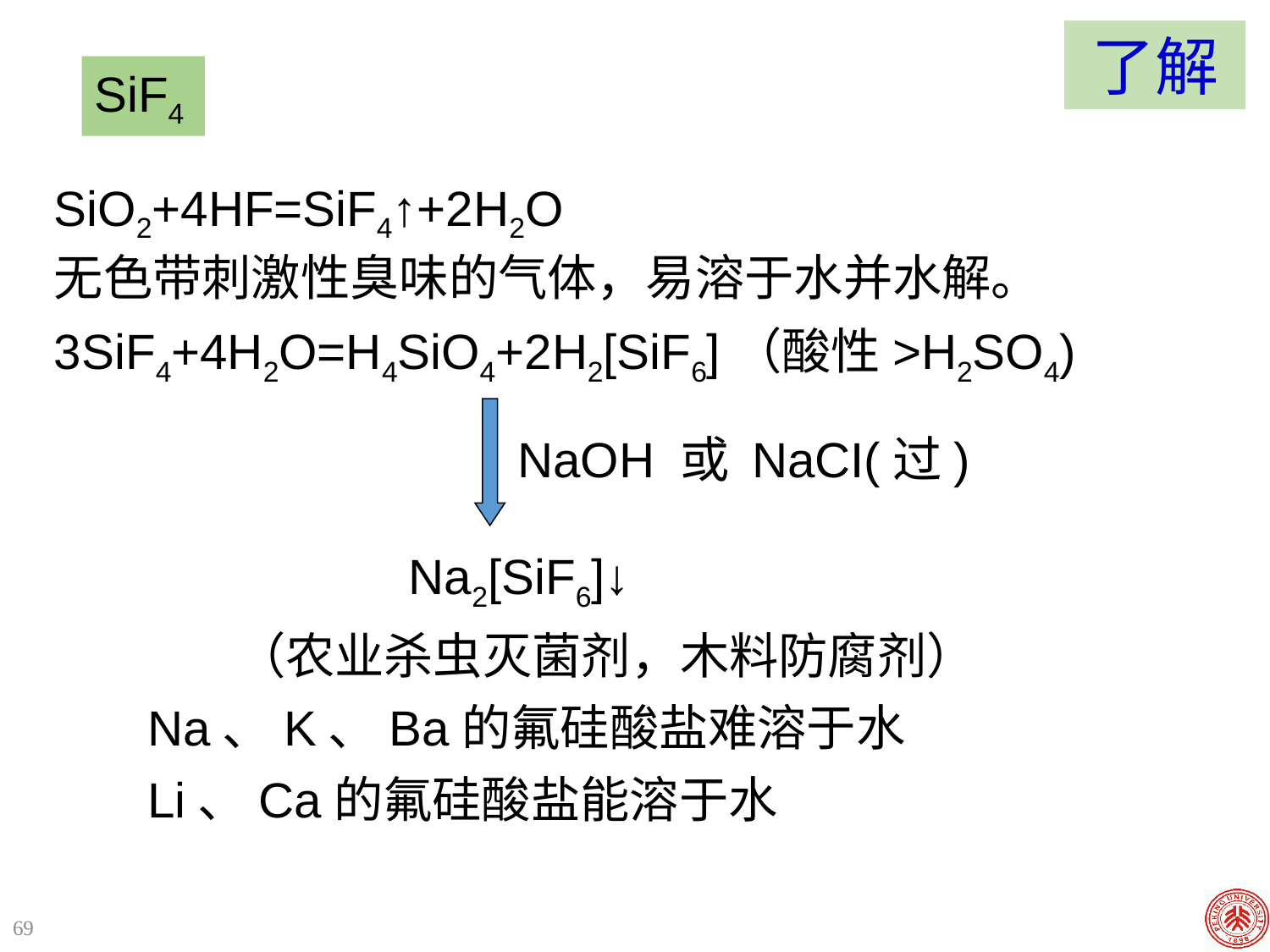

了解
SiF4
SiO2+4HF=SiF4↑+2H2O
无色带刺激性臭味的气体，易溶于水并水解。
3SiF4+4H2O=H4SiO4+2H2[SiF6]（酸性>H2SO4)

NaOH 或 NaCI(过)
                   Na2[SiF6]↓
       （农业杀虫灭菌剂，木料防腐剂）
Na、K、Ba的氟硅酸盐难溶于水
Li、Ca的氟硅酸盐能溶于水
69